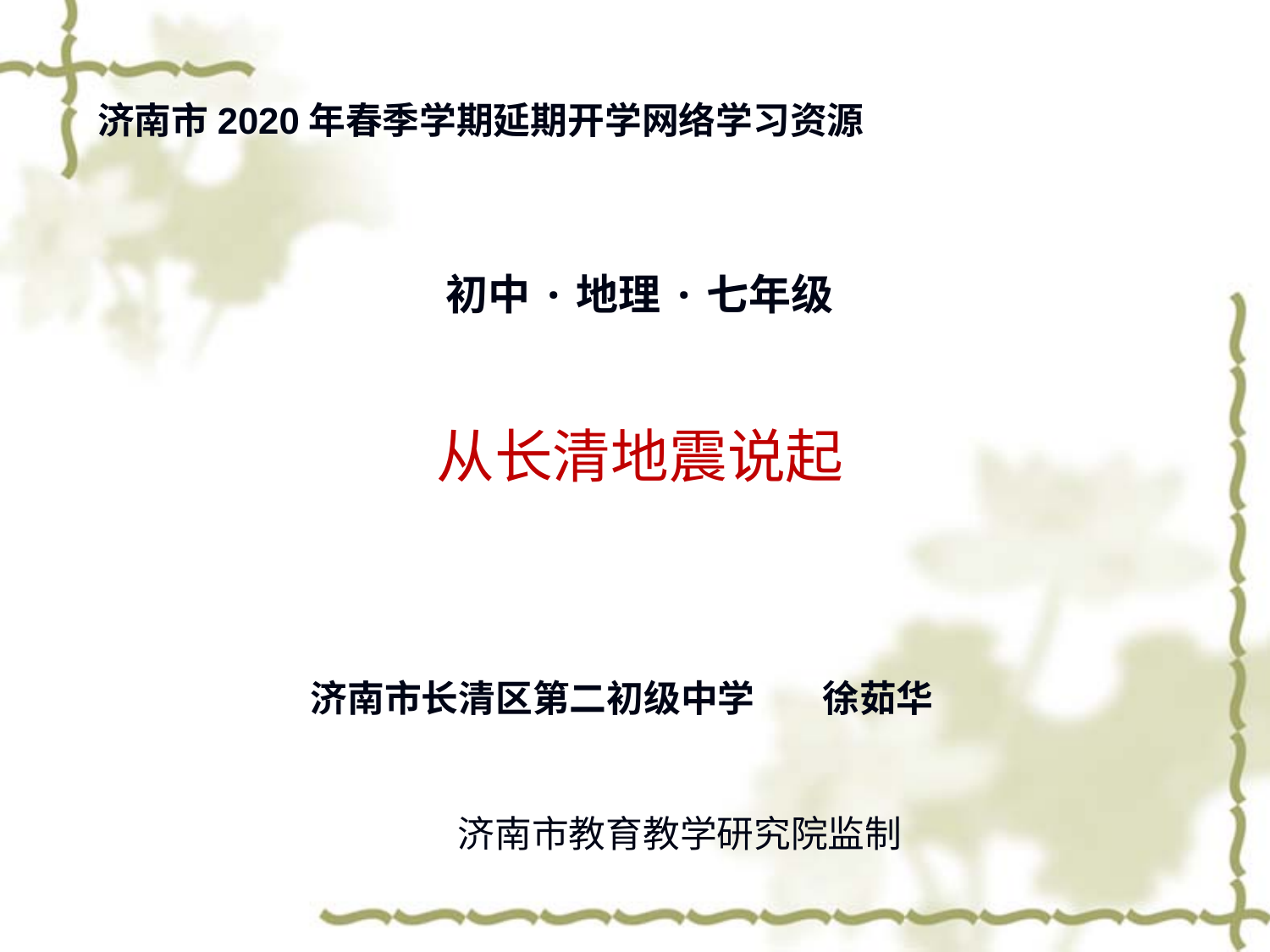

济南市2020年春季学期延期开学网络学习资源
初中·地理·七年级
从长清地震说起
济南市长清区第二初级中学        徐茹华
济南市教育教学研究院监制